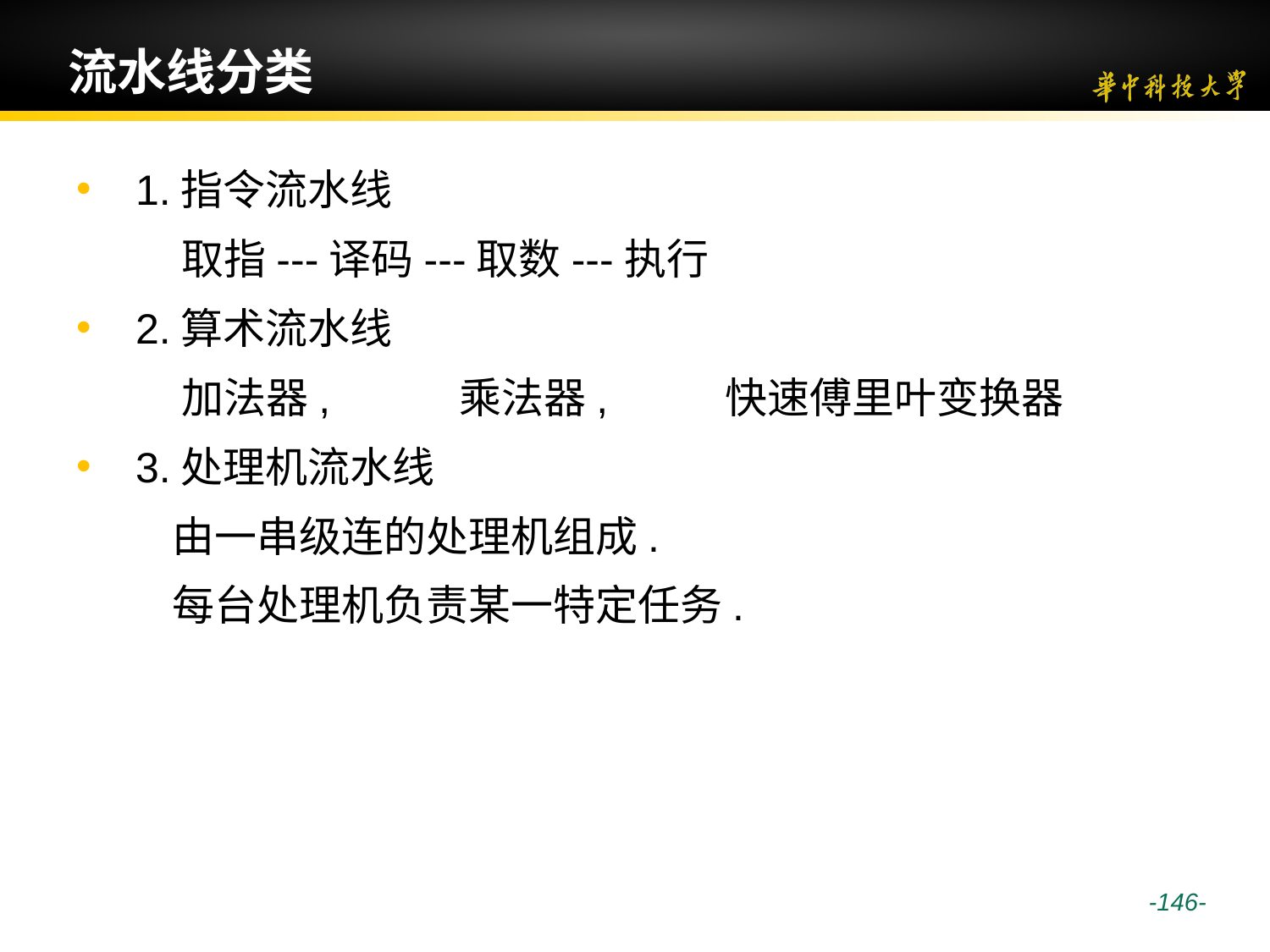

# 流水线分类
 1.指令流水线
          取指---译码---取数---执行
 2.算术流水线
          加法器,          乘法器,         快速傅里叶变换器
 3.处理机流水线
         由一串级连的处理机组成.
         每台处理机负责某一特定任务.
 -146-